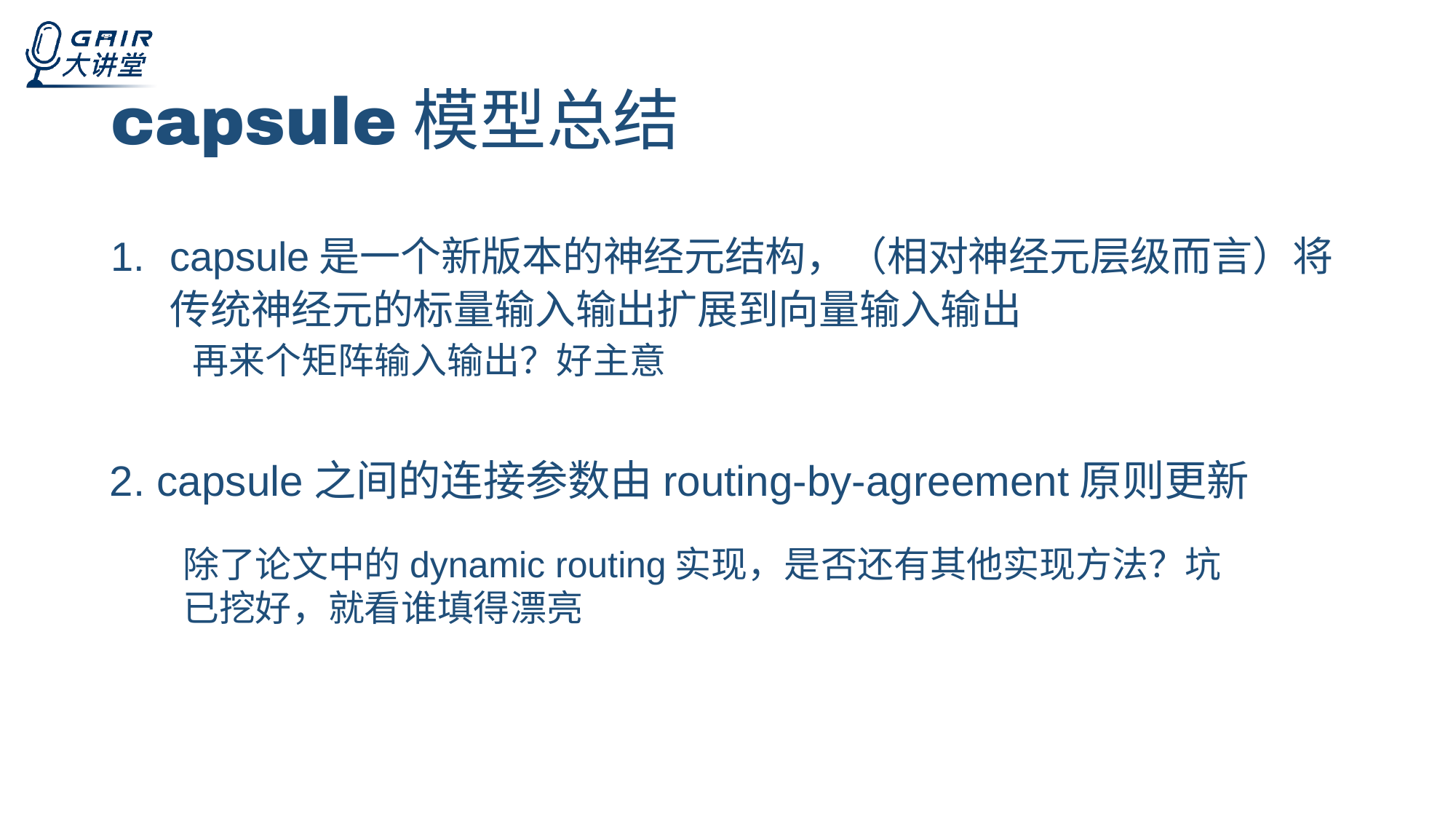

# capsule模型总结
capsule是一个新版本的神经元结构，（相对神经元层级而言）将传统神经元的标量输入输出扩展到向量输入输出
再来个矩阵输入输出？好主意
2. capsule之间的连接参数由routing-by-agreement原则更新

除了论文中的dynamic routing实现，是否还有其他实现方法？坑已挖好，就看谁填得漂亮